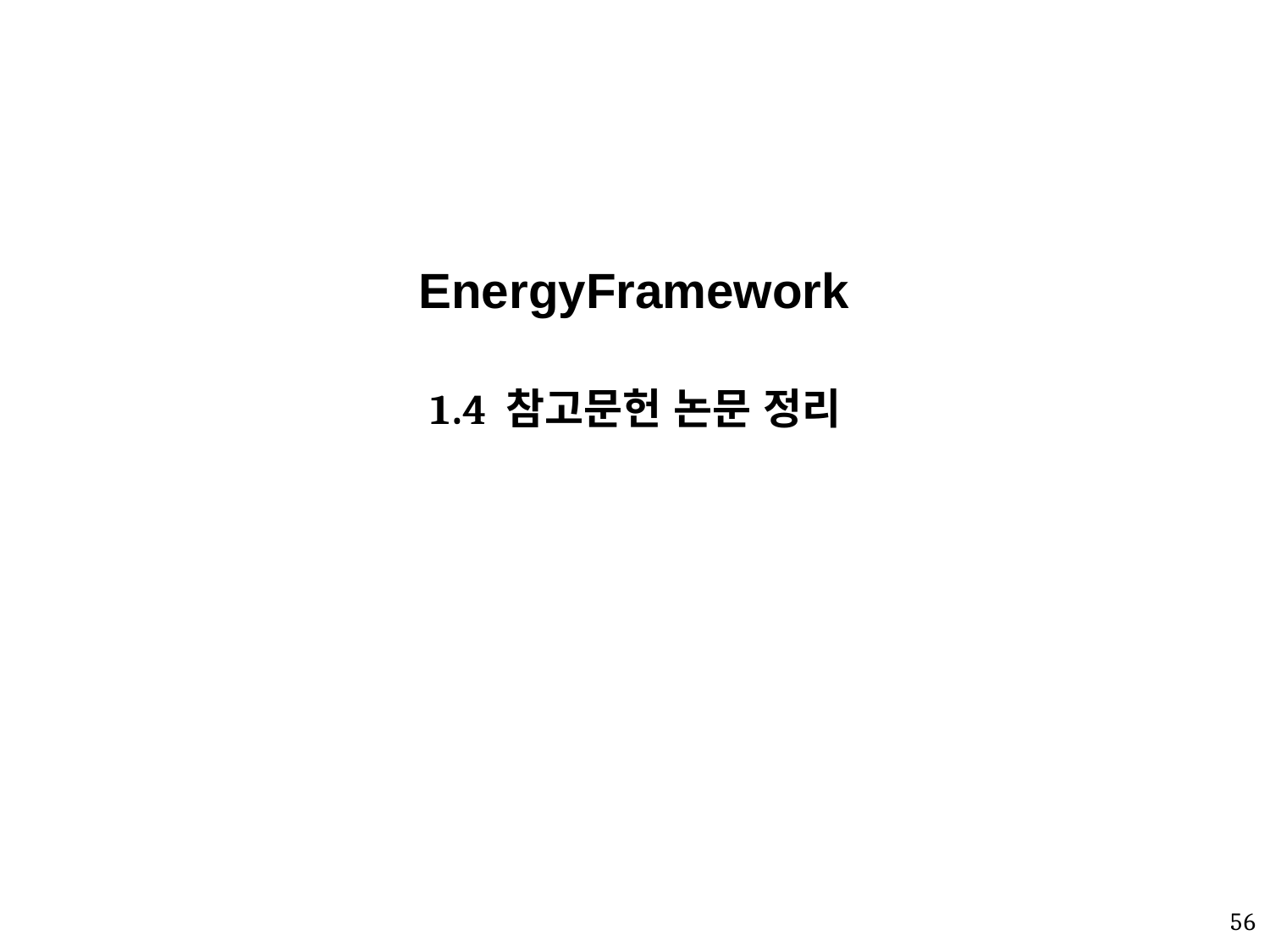

# EnergyFramework
1.4 참고문헌 논문 정리

56